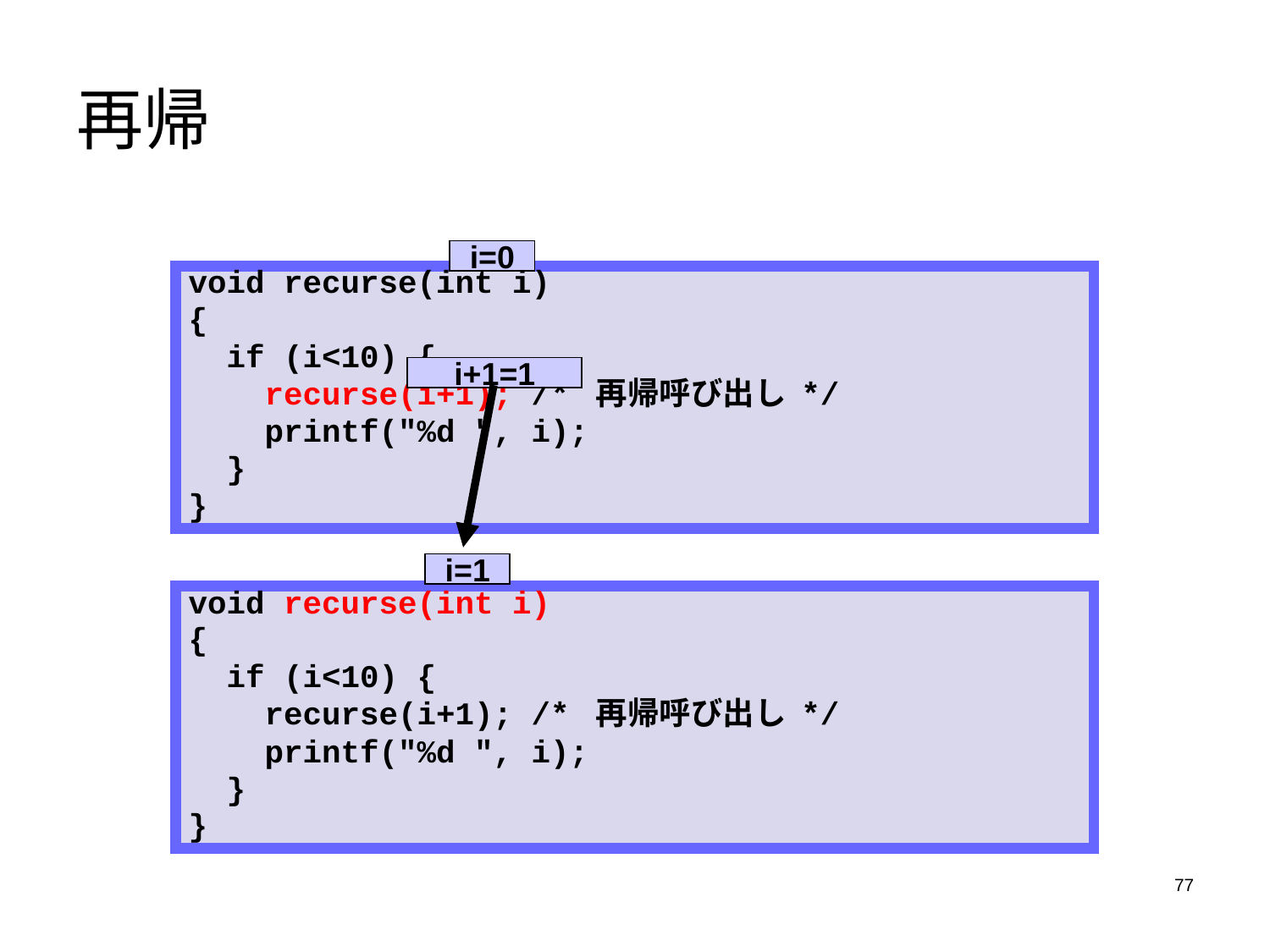

# 再帰
i=0
void recurse(int i)
{
  if (i<10) {
    recurse(i+1); /* 再帰呼び出し */
    printf("%d ", i);
  }
}
i+1=1

i=1
void recurse(int i)
{
  if (i<10) {
    recurse(i+1); /* 再帰呼び出し */
    printf("%d ", i);
  }
}
77